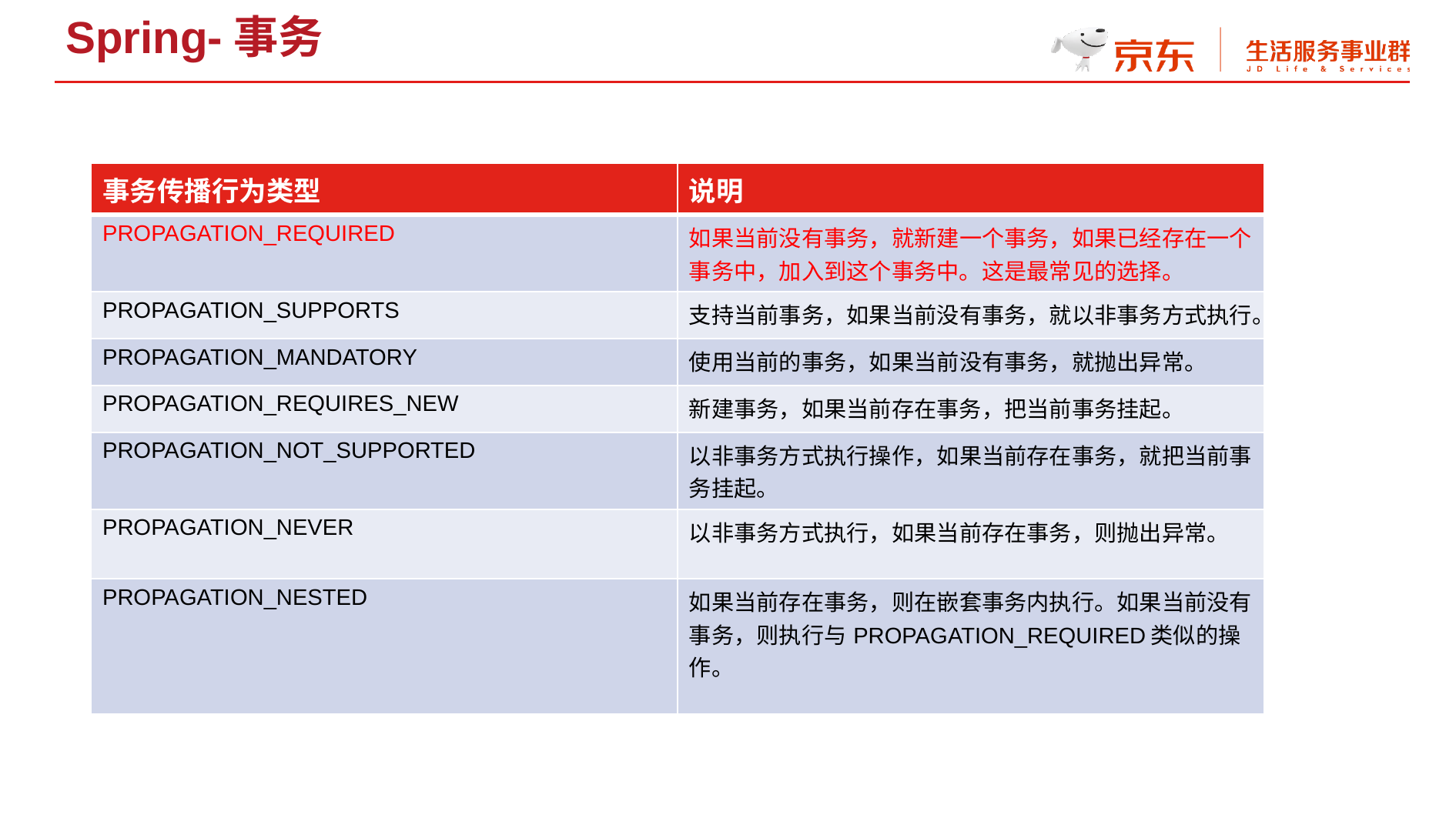

Spring-事务
| 事务传播行为类型 | 说明 |
| --- | --- |
| PROPAGATION\_REQUIRED | 如果当前没有事务，就新建一个事务，如果已经存在一个事务中，加入到这个事务中。这是最常见的选择。 |
| PROPAGATION\_SUPPORTS | 支持当前事务，如果当前没有事务，就以非事务方式执行。 |
| PROPAGATION\_MANDATORY | 使用当前的事务，如果当前没有事务，就抛出异常。 |
| PROPAGATION\_REQUIRES\_NEW | 新建事务，如果当前存在事务，把当前事务挂起。 |
| PROPAGATION\_NOT\_SUPPORTED | 以非事务方式执行操作，如果当前存在事务，就把当前事务挂起。 |
| PROPAGATION\_NEVER | 以非事务方式执行，如果当前存在事务，则抛出异常。 |
| PROPAGATION\_NESTED | 如果当前存在事务，则在嵌套事务内执行。如果当前没有事务，则执行与PROPAGATION\_REQUIRED类似的操作。 |